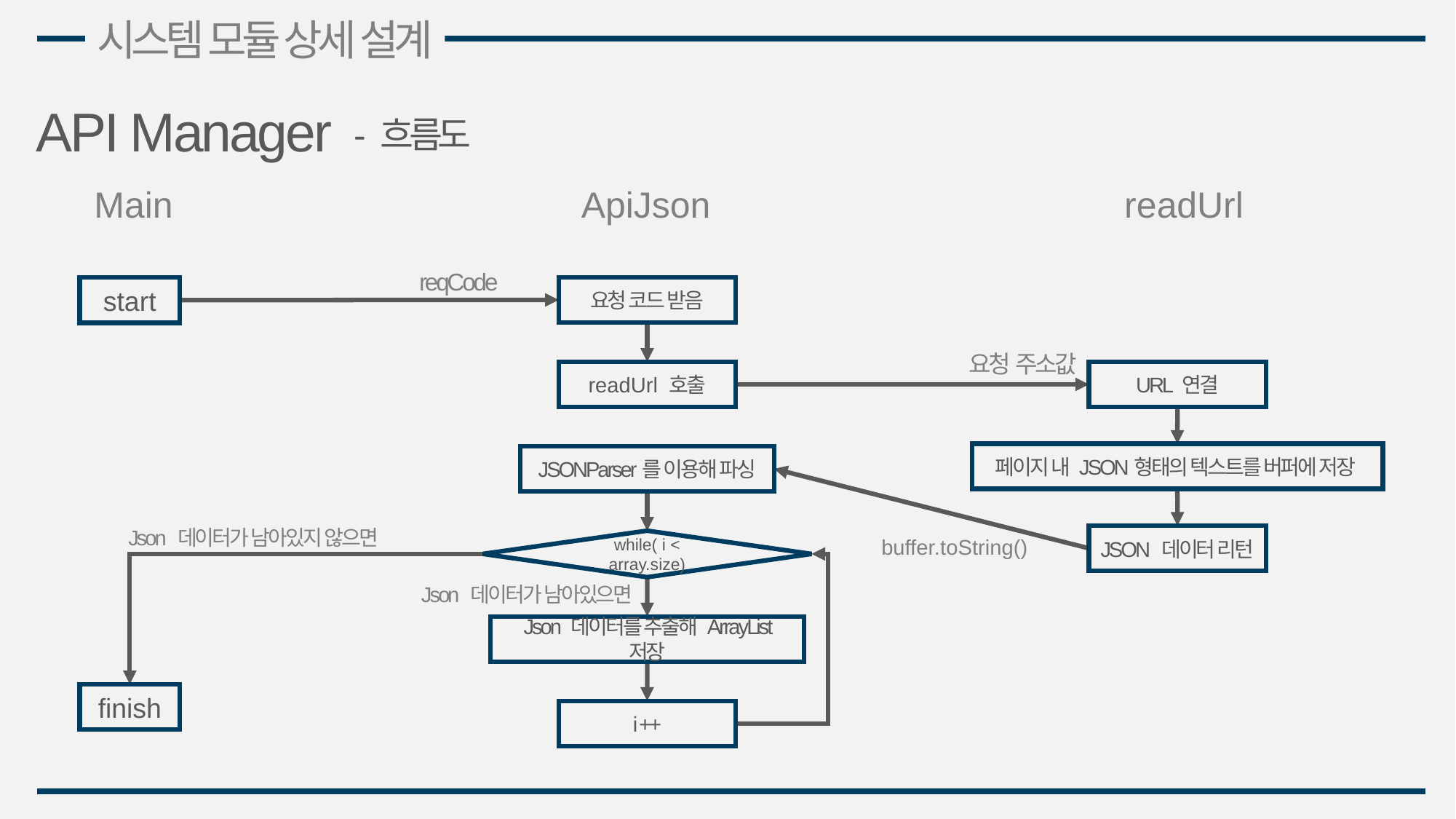

시스템 모듈 상세 설계
API Manager
- 흐름도
Main
ApiJson
readUrl
reqCode
start
요청 코드 받음
요청 주소값
readUrl 호출
URL 연결
페이지 내 JSON형태의 텍스트를 버퍼에 저장
JSONParser를 이용해 파싱
Json 데이터가 남아있지 않으면
JSON 데이터 리턴
buffer.toString()
while( i < array.size)
Json 데이터가 남아있으면
Json 데이터를 추출해 ArrayList 저장
finish
i ++